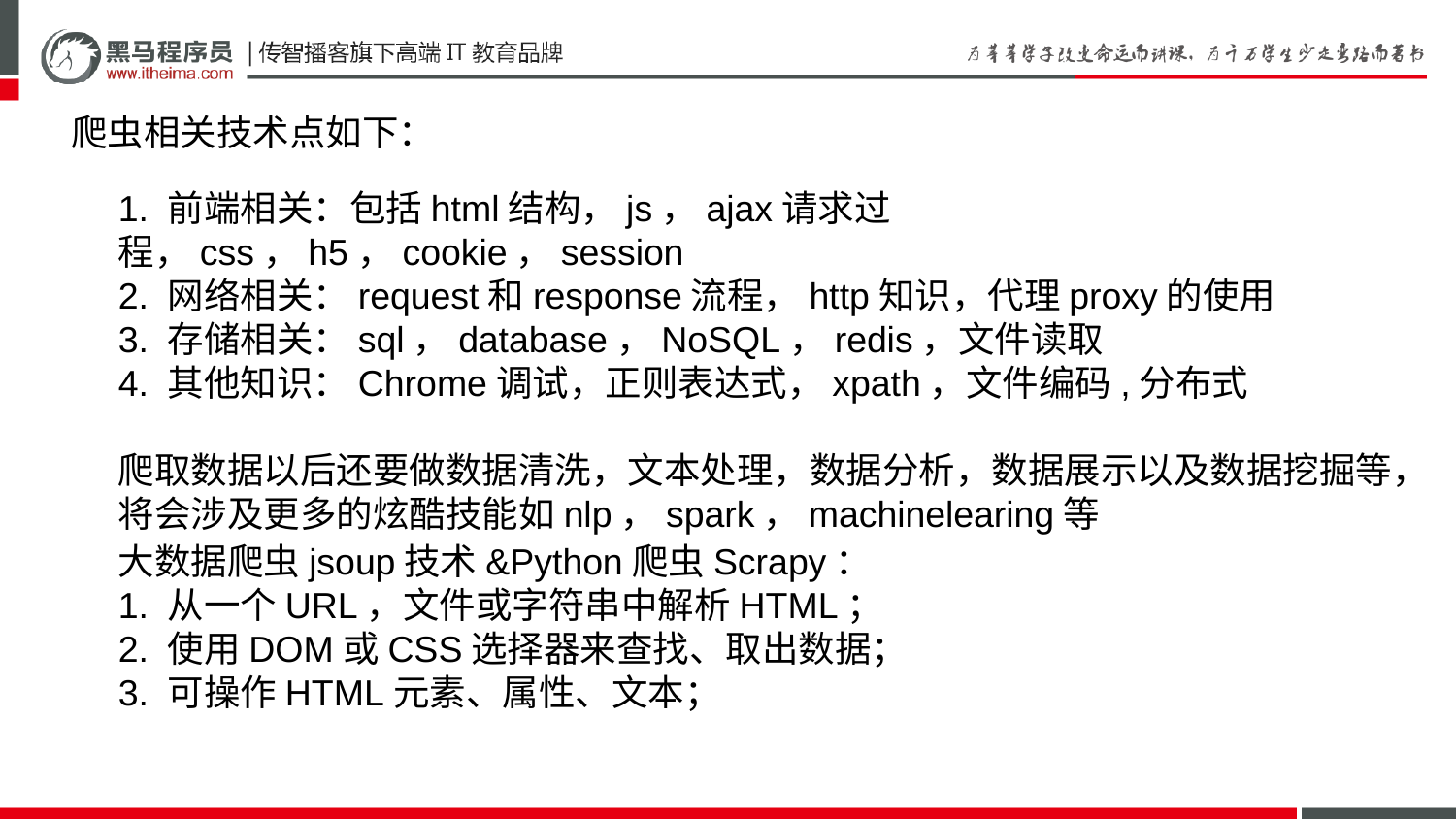

爬虫相关技术点如下：
1. 前端相关：包括html结构，js，ajax请求过程，css，h5，cookie，session
2. 网络相关：request和response流程，http知识，代理proxy的使用
3. 存储相关：sql，database，NoSQL，redis，文件读取
4. 其他知识：Chrome调试，正则表达式，xpath，文件编码,分布式

爬取数据以后还要做数据清洗，文本处理，数据分析，数据展示以及数据挖掘等，将会涉及更多的炫酷技能如nlp，spark，machinelearing等
大数据爬虫jsoup技术&Python爬虫Scrapy：
1. 从一个URL，文件或字符串中解析HTML；
2. 使用DOM或CSS选择器来查找、取出数据；
3. 可操作HTML元素、属性、文本；